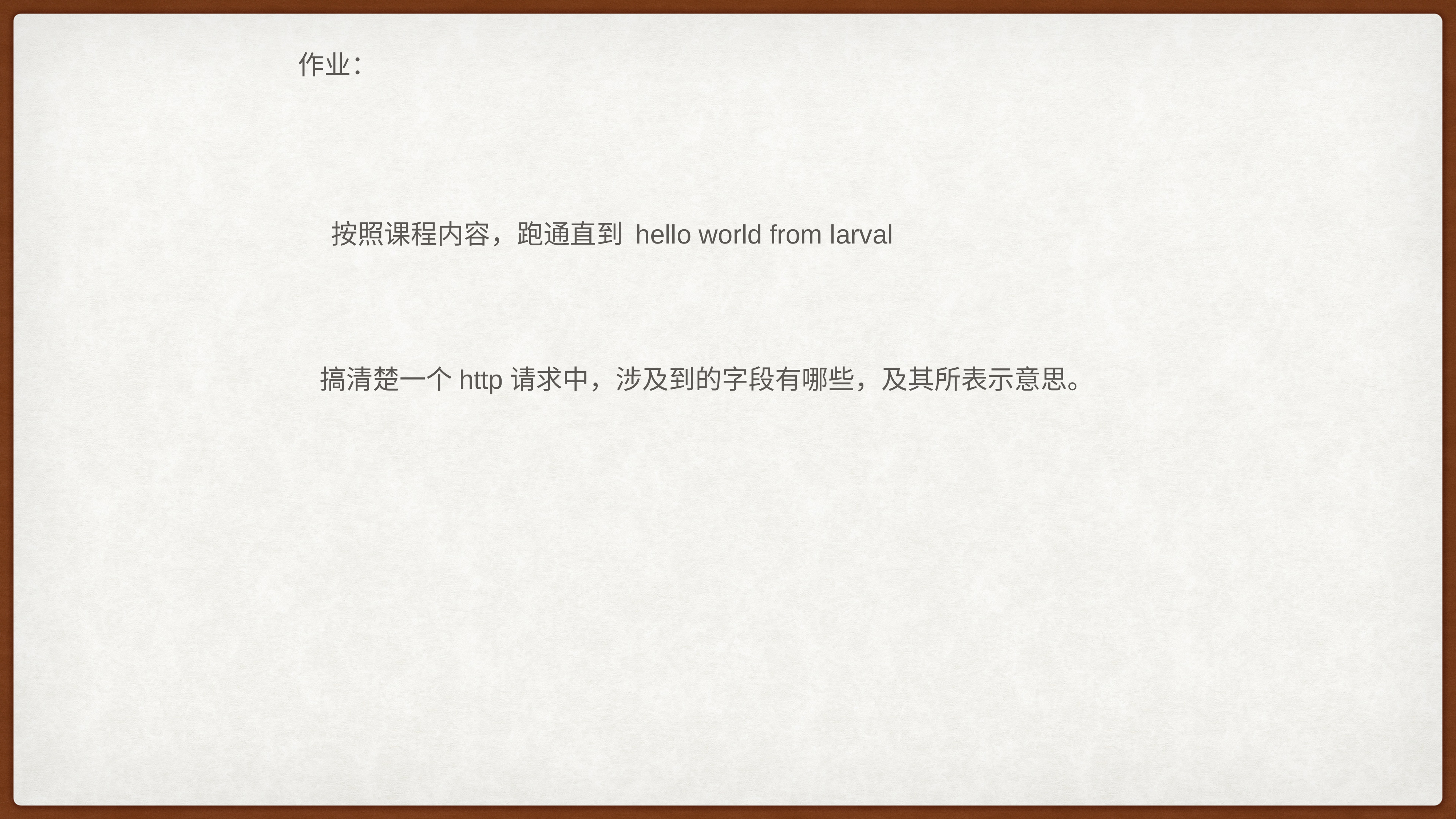

作业：
按照课程内容，跑通直到 hello world from larval
搞清楚一个http请求中，涉及到的字段有哪些，及其所表示意思。